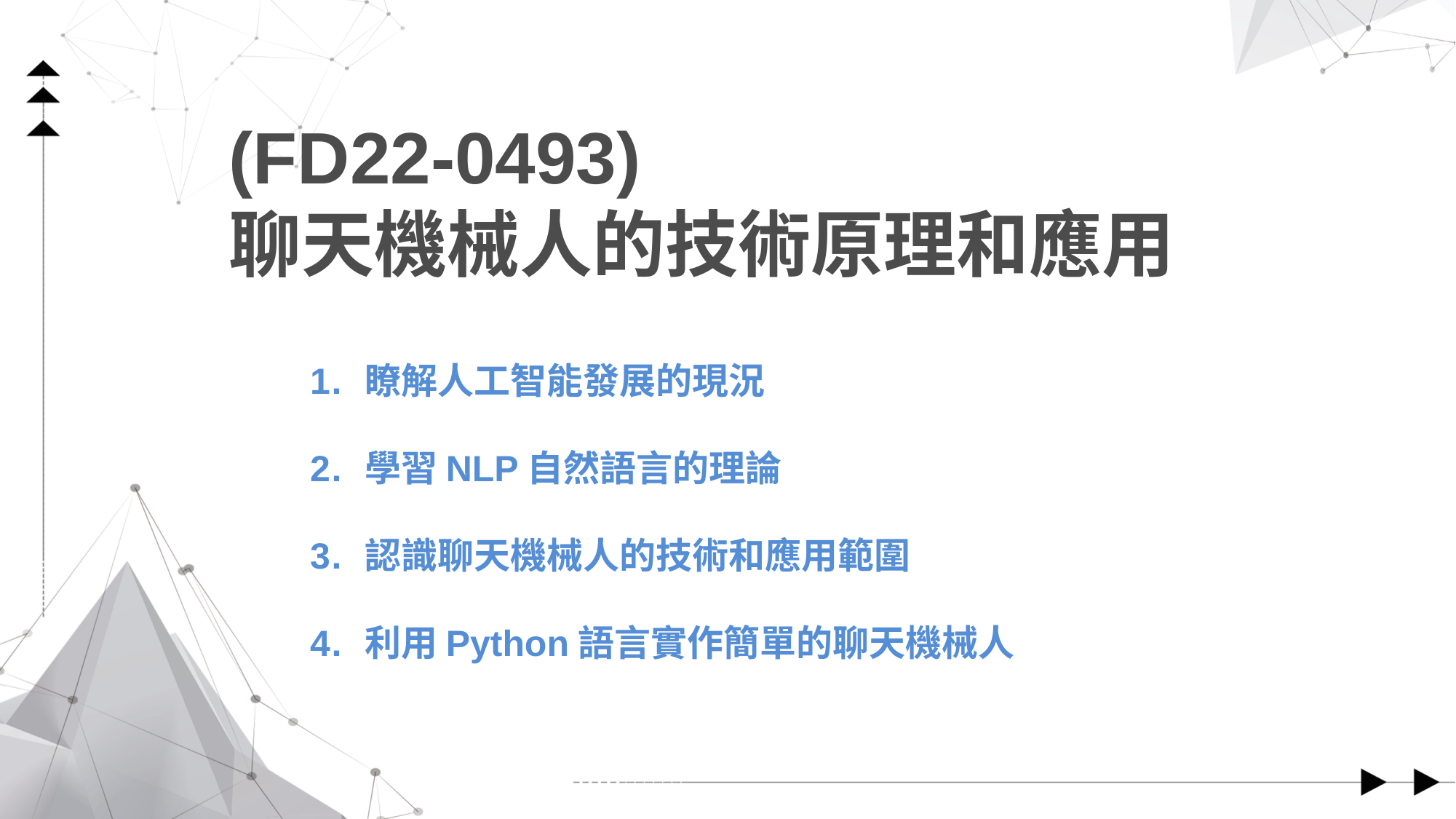

(FD22-0493)
聊天機械人的技術原理和應用
瞭解人工智能發展的現況
學習NLP自然語言的理論
認識聊天機械人的技術和應用範圍
利用Python語言實作簡單的聊天機械人